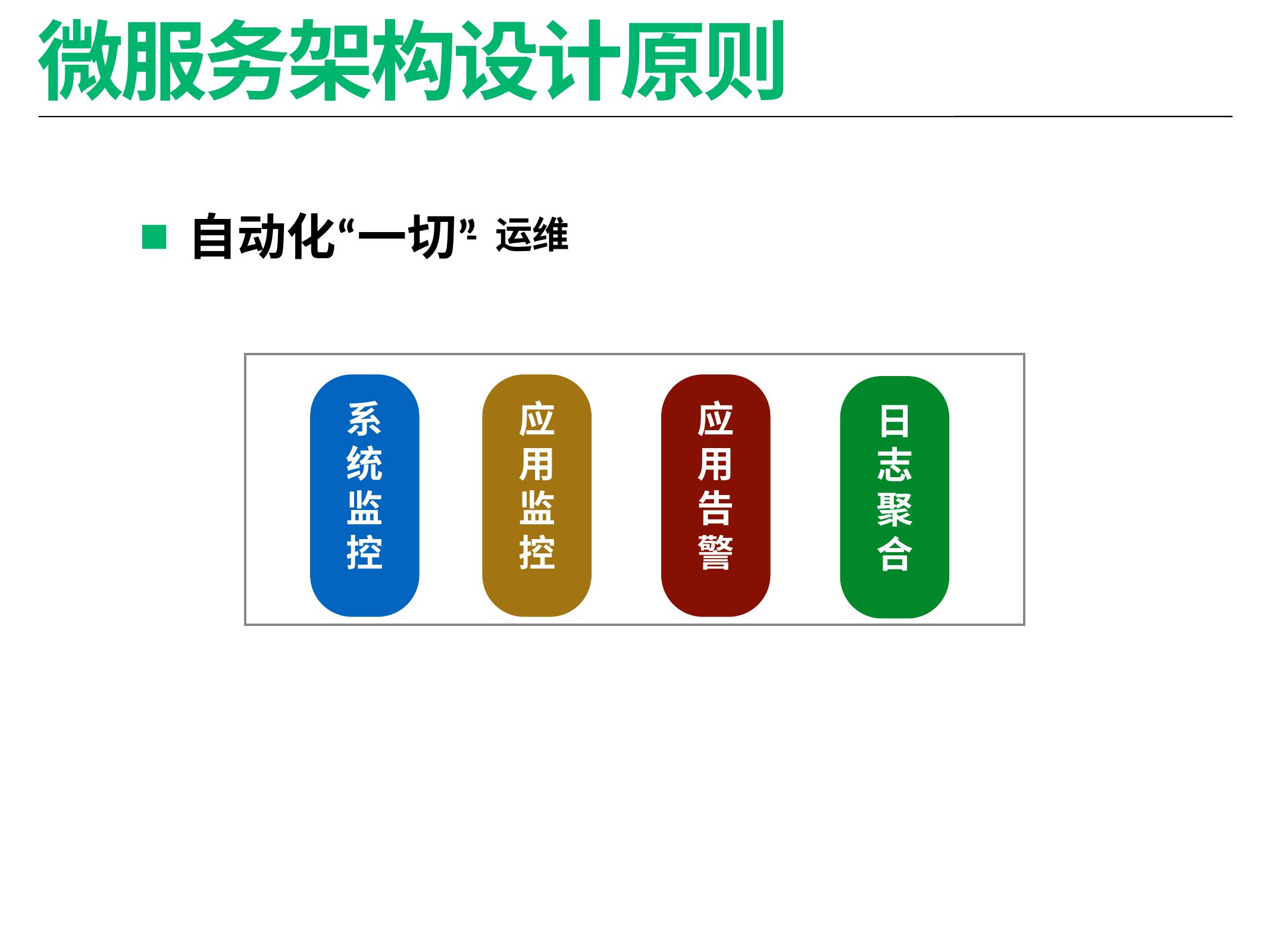

# 微服务架构设计原则
自动化“一切”
 - 运维

系
统
监
控
应
用
监
控
应
用
告
警
日
志
聚
合
22